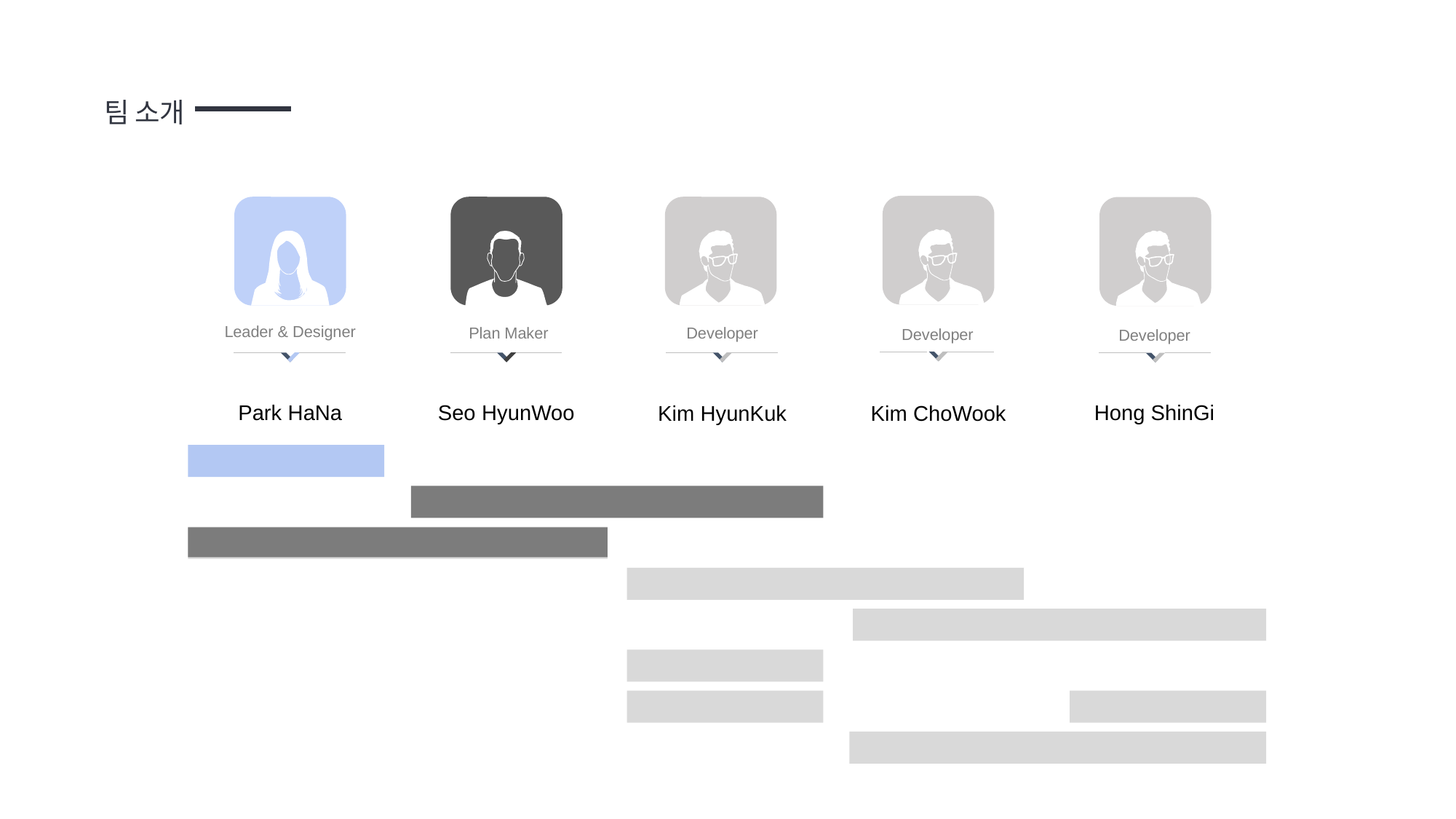

팀 소개

Developer

Kim ChoWook

Leader & Designer

Park HaNa

Plan Maker

Seo HyunWoo

Developer

Kim HyunKuk

Developer

Hong ShinGi

UI  및 XML 코딩

시스템 구성 & DB 설계

개발 일정 관리

QR코드 생성 & 인식

방문기록 & QR코드 목록

회원가입 & 로그인

자가문진표 작성
자가문진표 작성

알림 전송(FCM) & 알림 목록